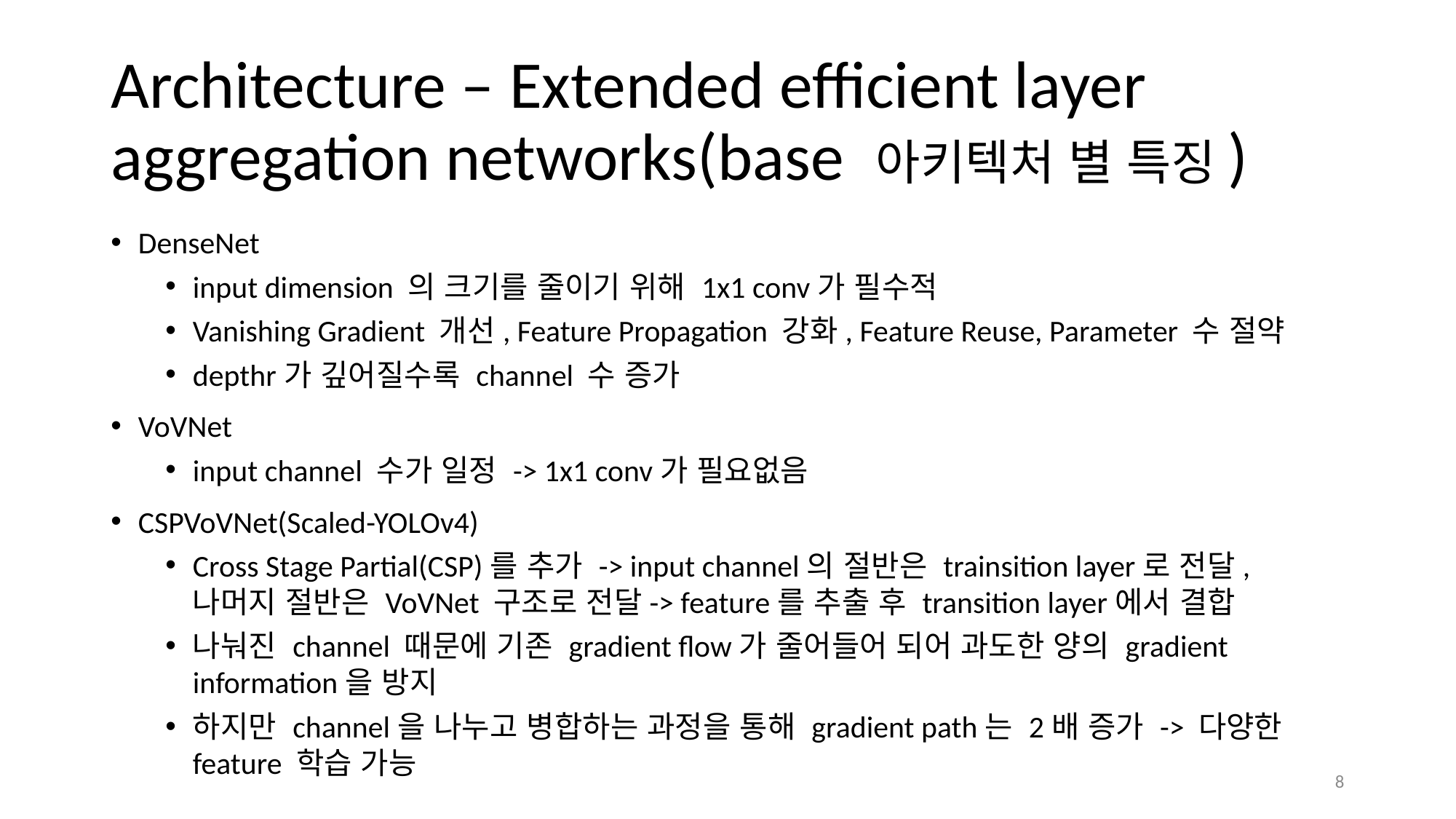

# Architecture – Extended efficient layer aggregation networks(base 아키텍처 별 특징)
DenseNet
input dimension 의 크기를 줄이기 위해 1x1 conv가 필수적
Vanishing Gradient 개선, Feature Propagation 강화, Feature Reuse, Parameter 수 절약
depthr가 깊어질수록 channel 수 증가
VoVNet
input channel 수가 일정 -> 1x1 conv가 필요없음
CSPVoVNet(Scaled-YOLOv4)
Cross Stage Partial(CSP)를 추가 -> input channel의 절반은 trainsition layer로 전달, 나머지 절반은 VoVNet 구조로 전달-> feature를 추출 후 transition layer에서 결합
나눠진 channel 때문에 기존 gradient flow가 줄어들어 되어 과도한 양의 gradient information을 방지
하지만 channel을 나누고 병합하는 과정을 통해 gradient path는 2배 증가 -> 다양한 feature 학습 가능

8